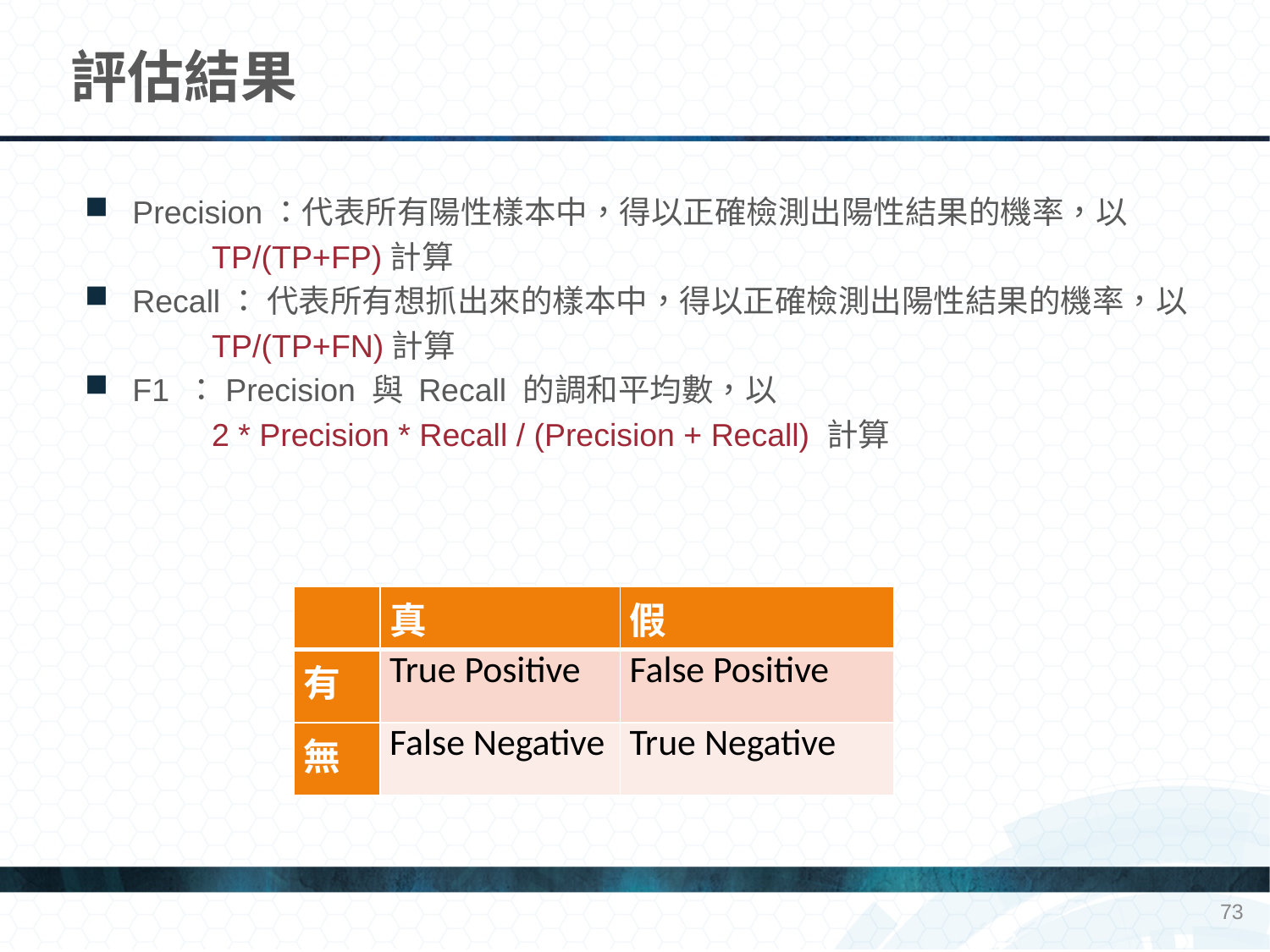

# 評估結果
Precision：代表所有陽性樣本中，得以正確檢測出陽性結果的機率，以
	TP/(TP+FP)計算
Recall： 代表所有想抓出來的樣本中，得以正確檢測出陽性結果的機率，以
	TP/(TP+FN)計算
F1 ：Precision 與 Recall 的調和平均數，以
	2 * Precision * Recall / (Precision + Recall) 計算

|  | 真 | 假 |
| --- | --- | --- |
| 有 | True Positive | False Positive |
| 無 | False Negative | True Negative |
73